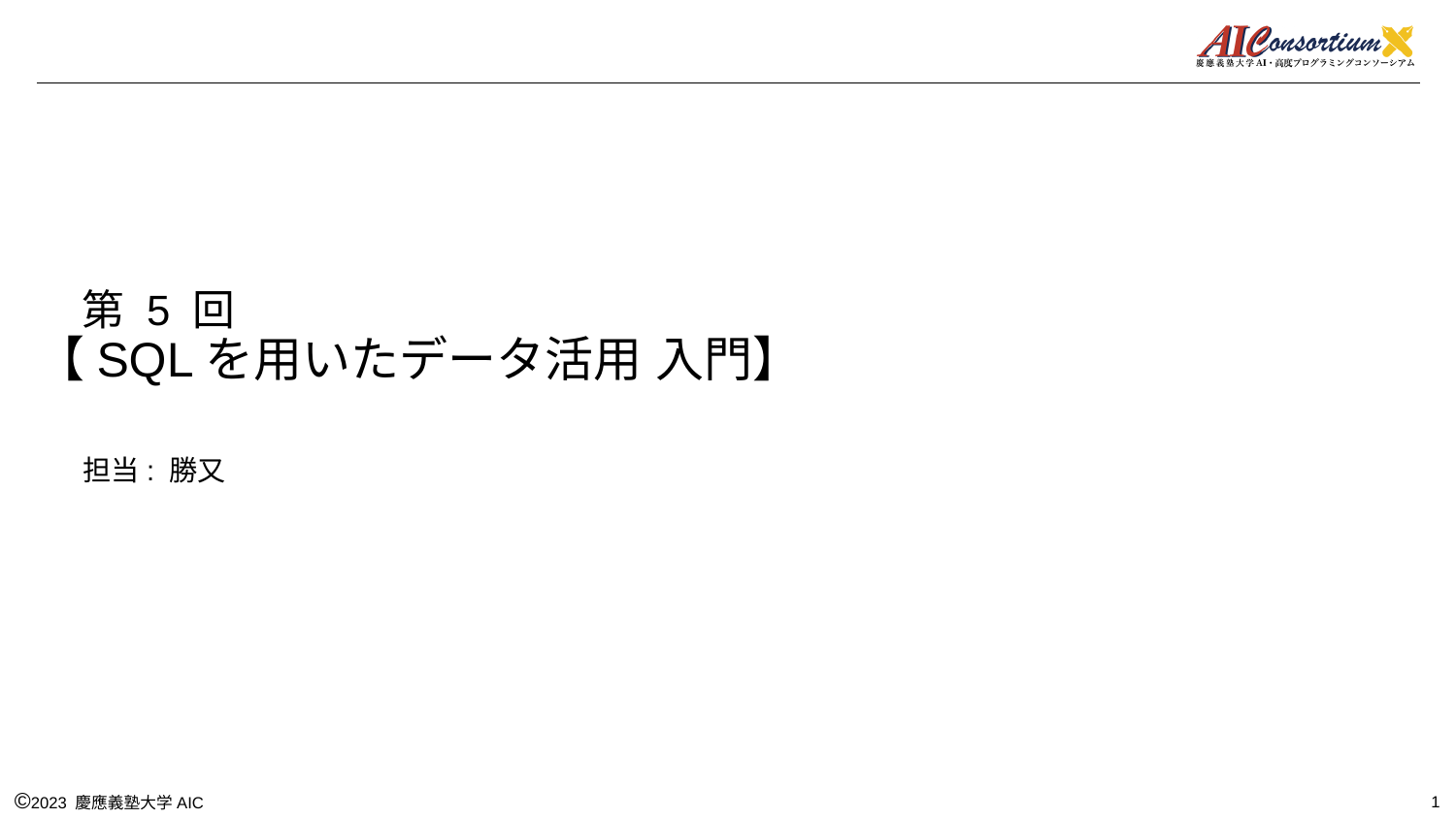

# 第 5 回 【SQLを用いたデータ活用 入門】
担当: 勝又
1